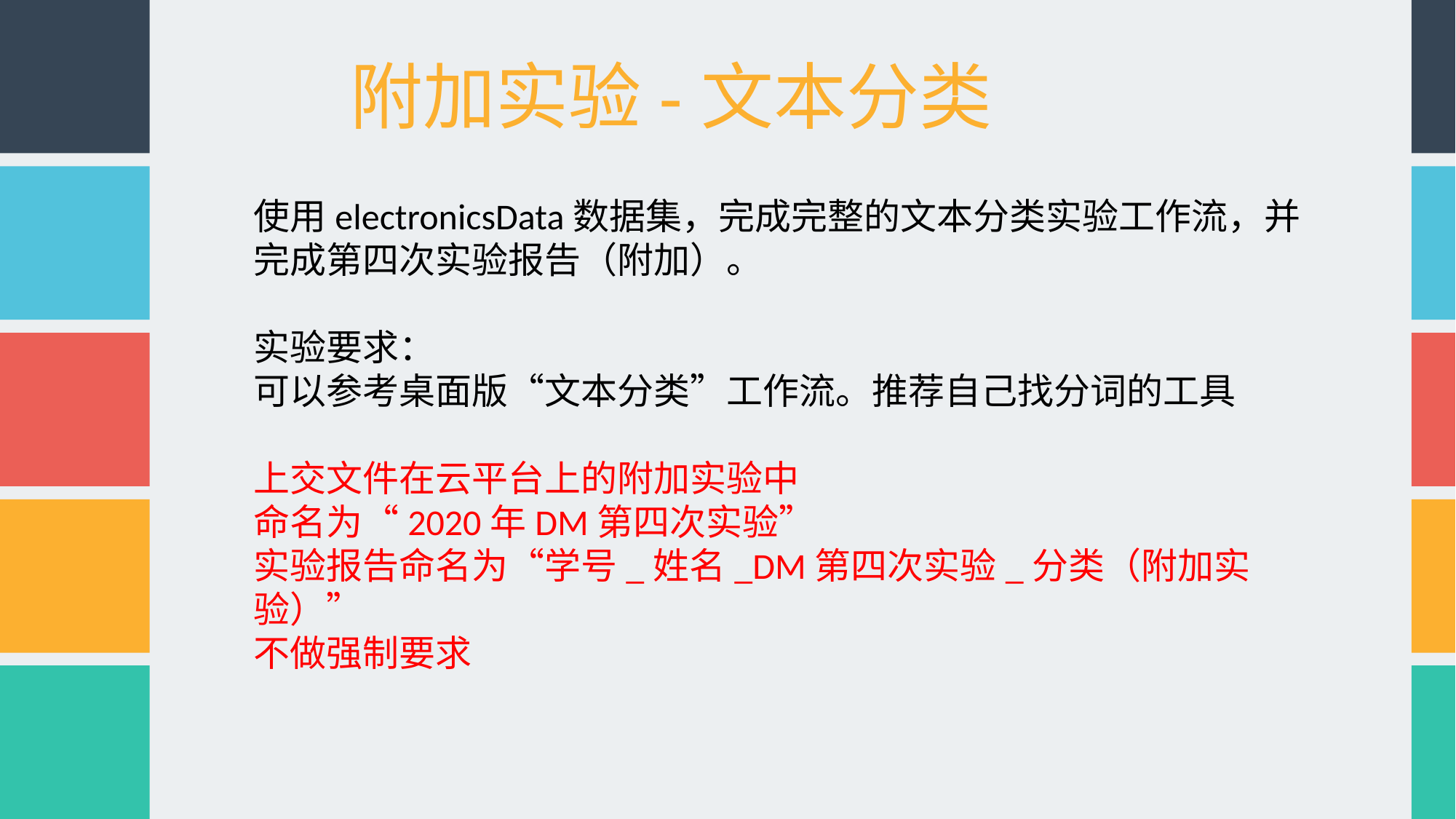

附加实验-文本分类

使用electronicsData数据集，完成完整的文本分类实验工作流，并完成第四次实验报告（附加）。

实验要求：
可以参考桌面版“文本分类”工作流。推荐自己找分词的工具

上交文件在云平台上的附加实验中
命名为“2020年DM第四次实验”
实验报告命名为“学号_姓名_DM第四次实验_分类（附加实验）”
不做强制要求